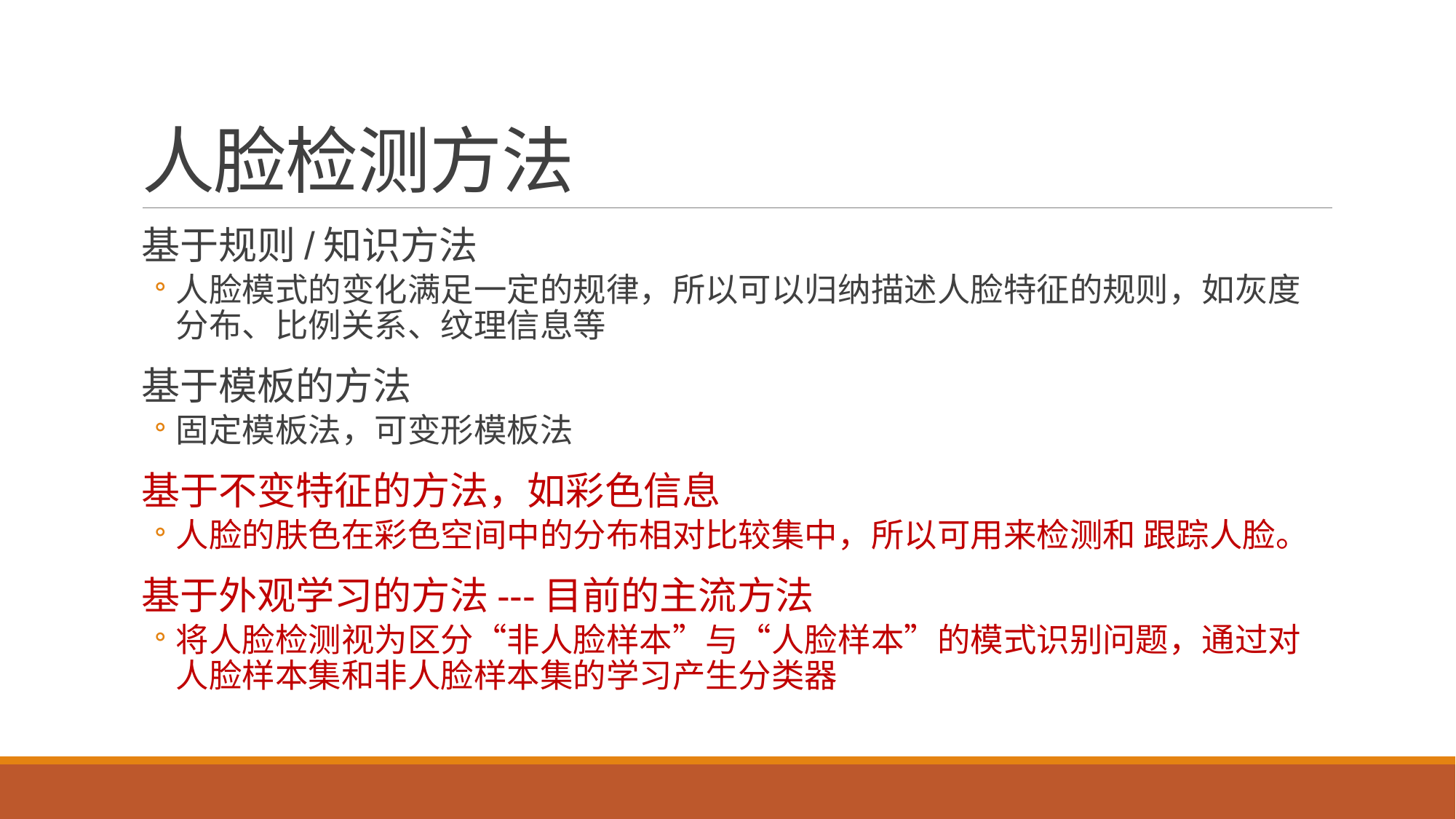

# 人脸检测方法
基于规则/知识方法
人脸模式的变化满足一定的规律，所以可以归纳描述人脸特征的规则，如灰度分布、比例关系、纹理信息等
基于模板的方法
固定模板法，可变形模板法
基于不变特征的方法，如彩色信息
人脸的肤色在彩色空间中的分布相对比较集中，所以可用来检测和 跟踪人脸。
基于外观学习的方法---目前的主流方法
将人脸检测视为区分“非人脸样本”与“人脸样本”的模式识别问题，通过对人脸样本集和非人脸样本集的学习产生分类器
3